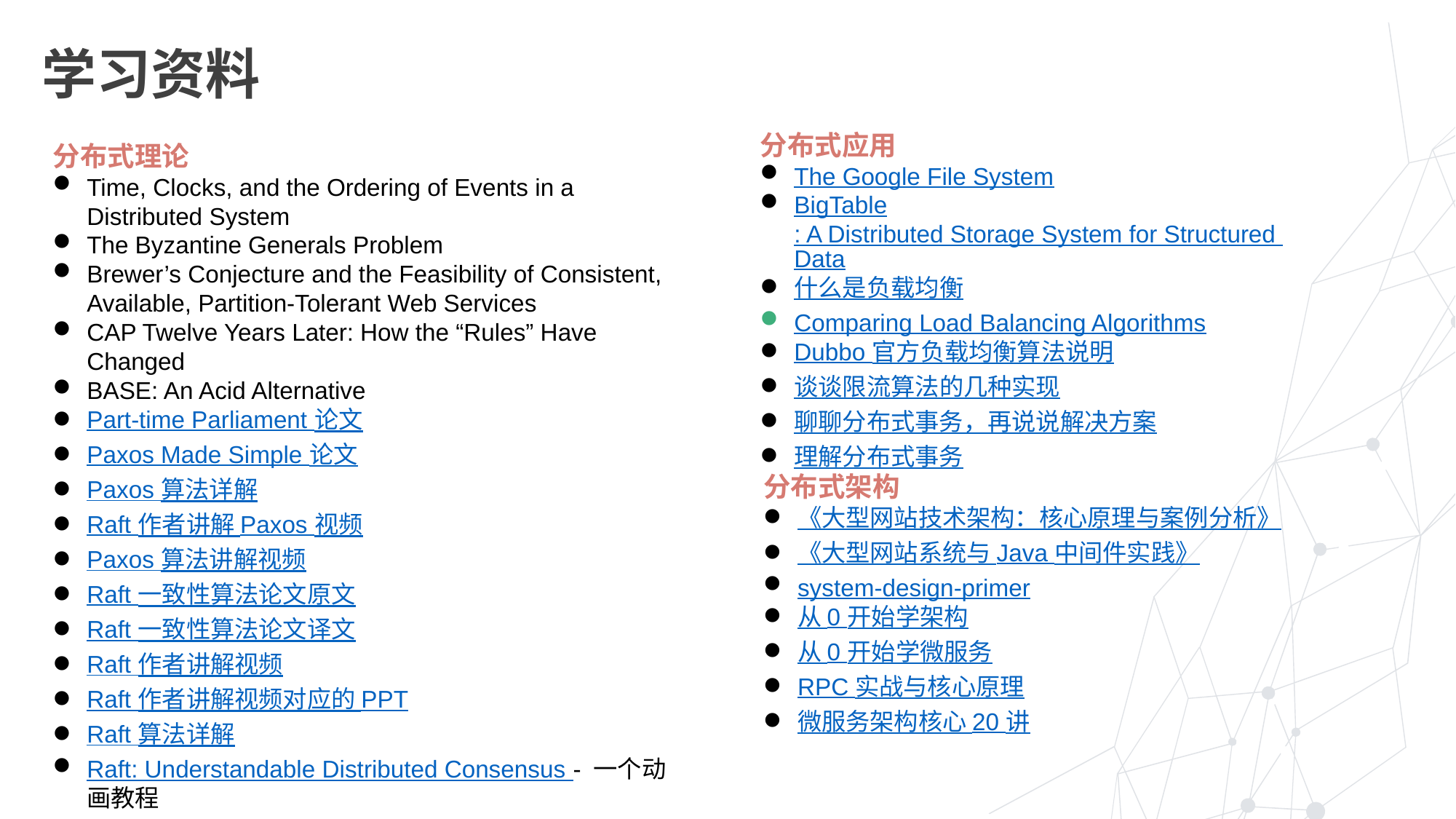

学习资料
分布式应用
The Google File System
BigTable: A Distributed Storage System for Structured Data
什么是负载均衡
Comparing Load Balancing Algorithms
Dubbo 官方负载均衡算法说明
谈谈限流算法的几种实现
聊聊分布式事务，再说说解决方案
理解分布式事务

分布式理论
Time, Clocks, and the Ordering of Events in a Distributed System
The Byzantine Generals Problem
Brewer’s Conjecture and the Feasibility of Consistent, Available, Partition-Tolerant Web Services
CAP Twelve Years Later: How the “Rules” Have Changed
BASE: An Acid Alternative
Part-time Parliament 论文
Paxos Made Simple 论文
Paxos 算法详解
Raft 作者讲解 Paxos 视频
Paxos 算法讲解视频
Raft 一致性算法论文原文
Raft 一致性算法论文译文
Raft 作者讲解视频
Raft 作者讲解视频对应的 PPT
Raft 算法详解
Raft: Understandable Distributed Consensus - 一个动画教程
分布式架构
《大型网站技术架构：核心原理与案例分析》
《大型网站系统与 Java 中间件实践》
system-design-primer
从 0 开始学架构
从 0 开始学微服务
RPC 实战与核心原理
微服务架构核心 20 讲